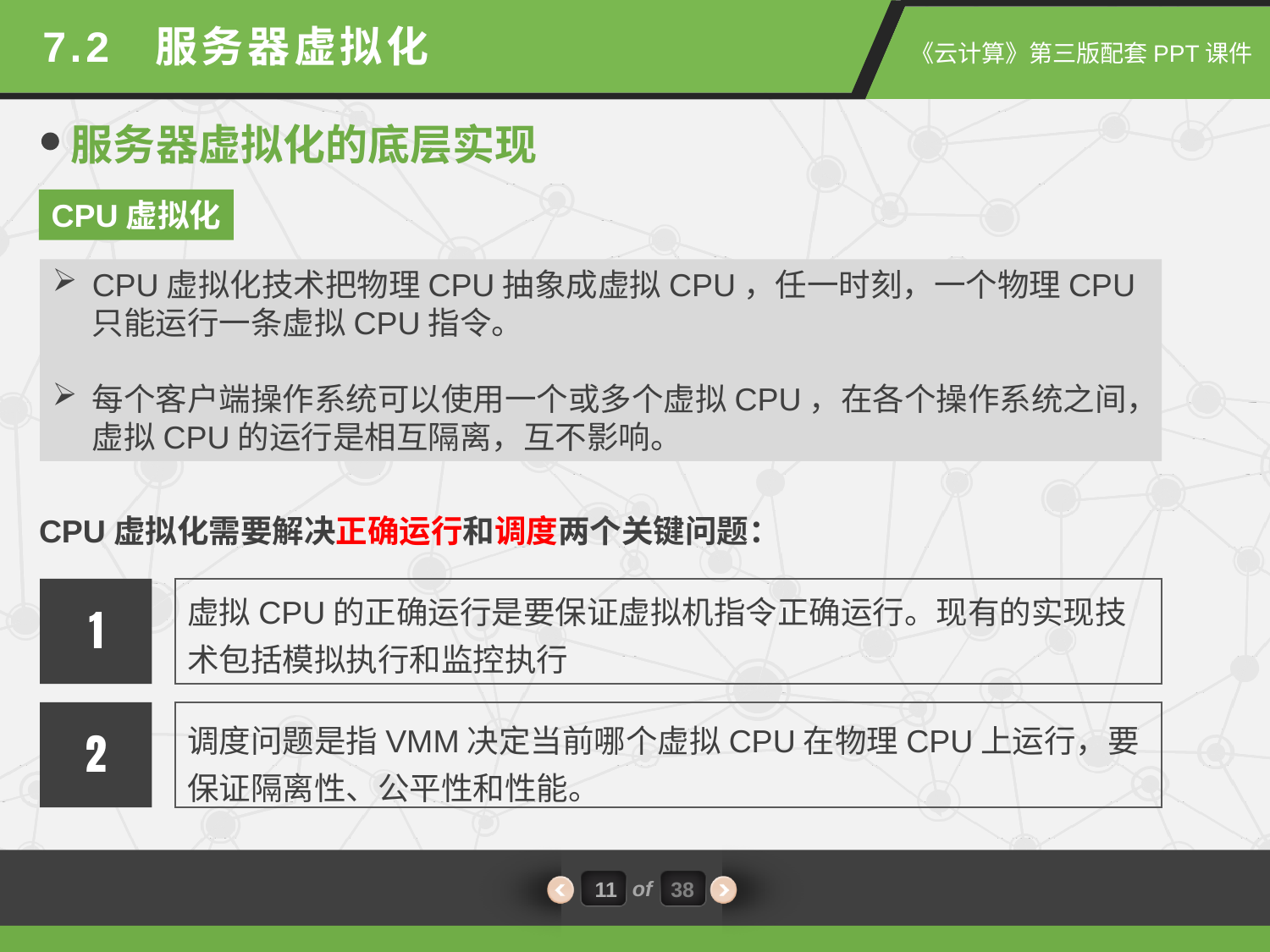

7.2  服务器虚拟化
服务器虚拟化的底层实现

CPU虚拟化
CPU虚拟化技术把物理CPU抽象成虚拟CPU，任一时刻，一个物理CPU只能运行一条虚拟CPU指令。

每个客户端操作系统可以使用一个或多个虚拟CPU，在各个操作系统之间，虚拟CPU的运行是相互隔离，互不影响。
CPU虚拟化需要解决正确运行和调度两个关键问题：
虚拟CPU的正确运行是要保证虚拟机指令正确运行。现有的实现技术包括模拟执行和监控执行
1

2
调度问题是指VMM决定当前哪个虚拟CPU在物理CPU上运行，要保证隔离性、公平性和性能。
11